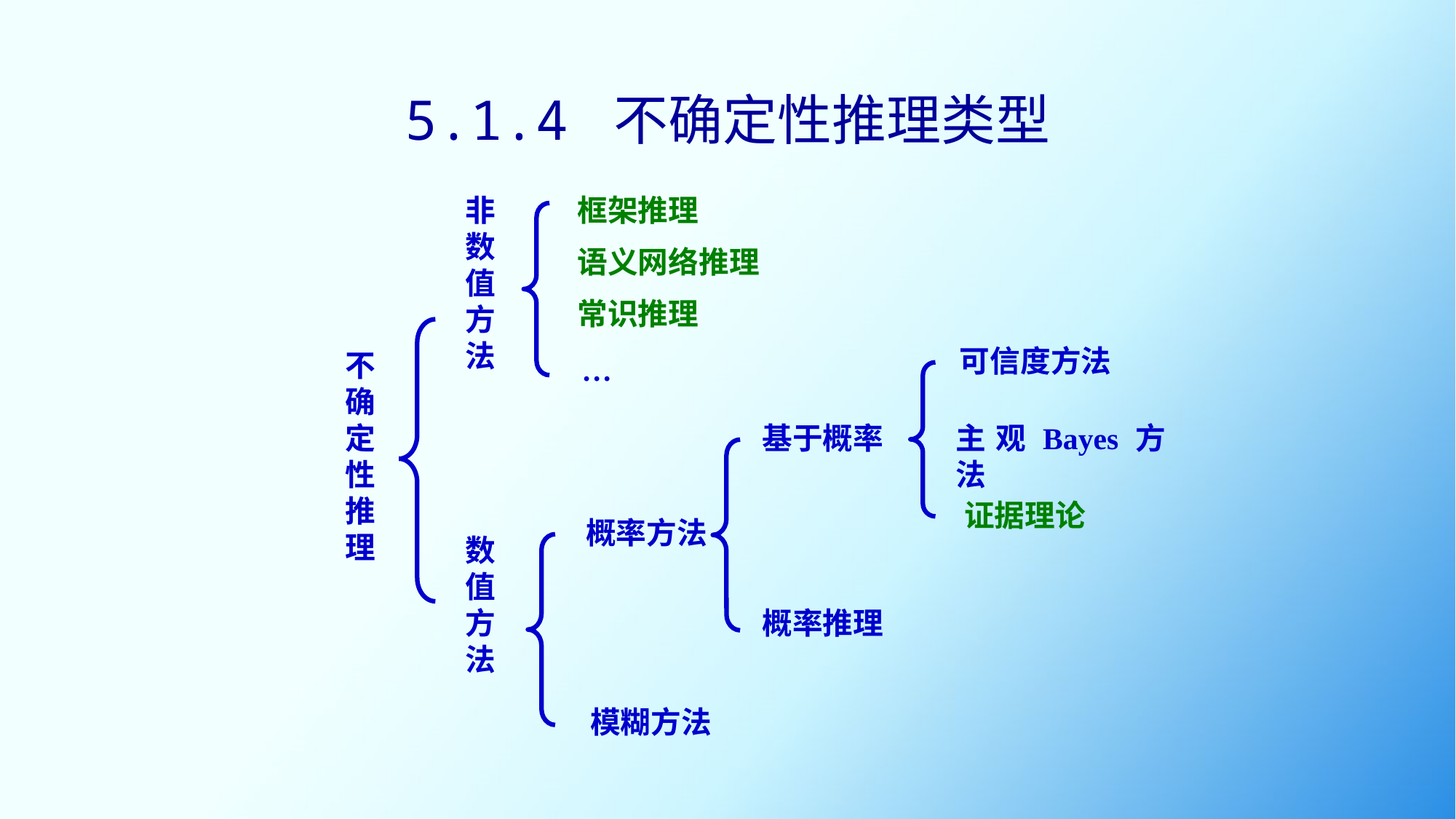

# 5.1.4 不确定性推理类型
非数值方法
框架推理

语义网络推理
常识推理

可信度方法
不确定性推理
…

基于概率
主观Bayes方法

证据理论
概率方法
数值方法

概率推理
模糊方法